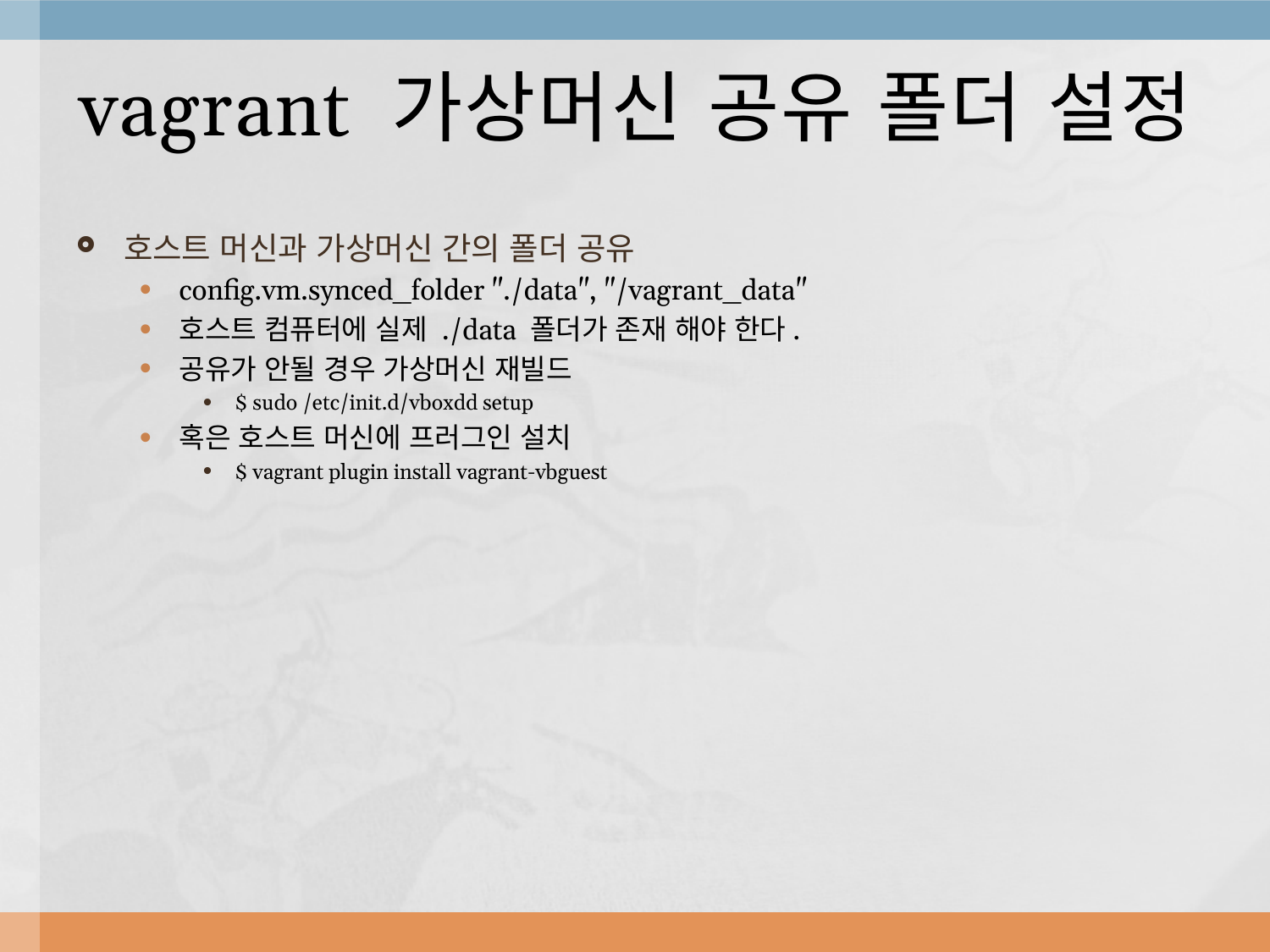

# vagrant 가상머신 공유 폴더 설정
호스트 머신과 가상머신 간의 폴더 공유
config.vm.synced_folder "./data", "/vagrant_data"
호스트 컴퓨터에 실제 ./data 폴더가 존재 해야 한다.
공유가 안될 경우 가상머신 재빌드
$ sudo /etc/init.d/vboxdd setup
혹은 호스트 머신에 프러그인 설치
$ vagrant plugin install vagrant-vbguest